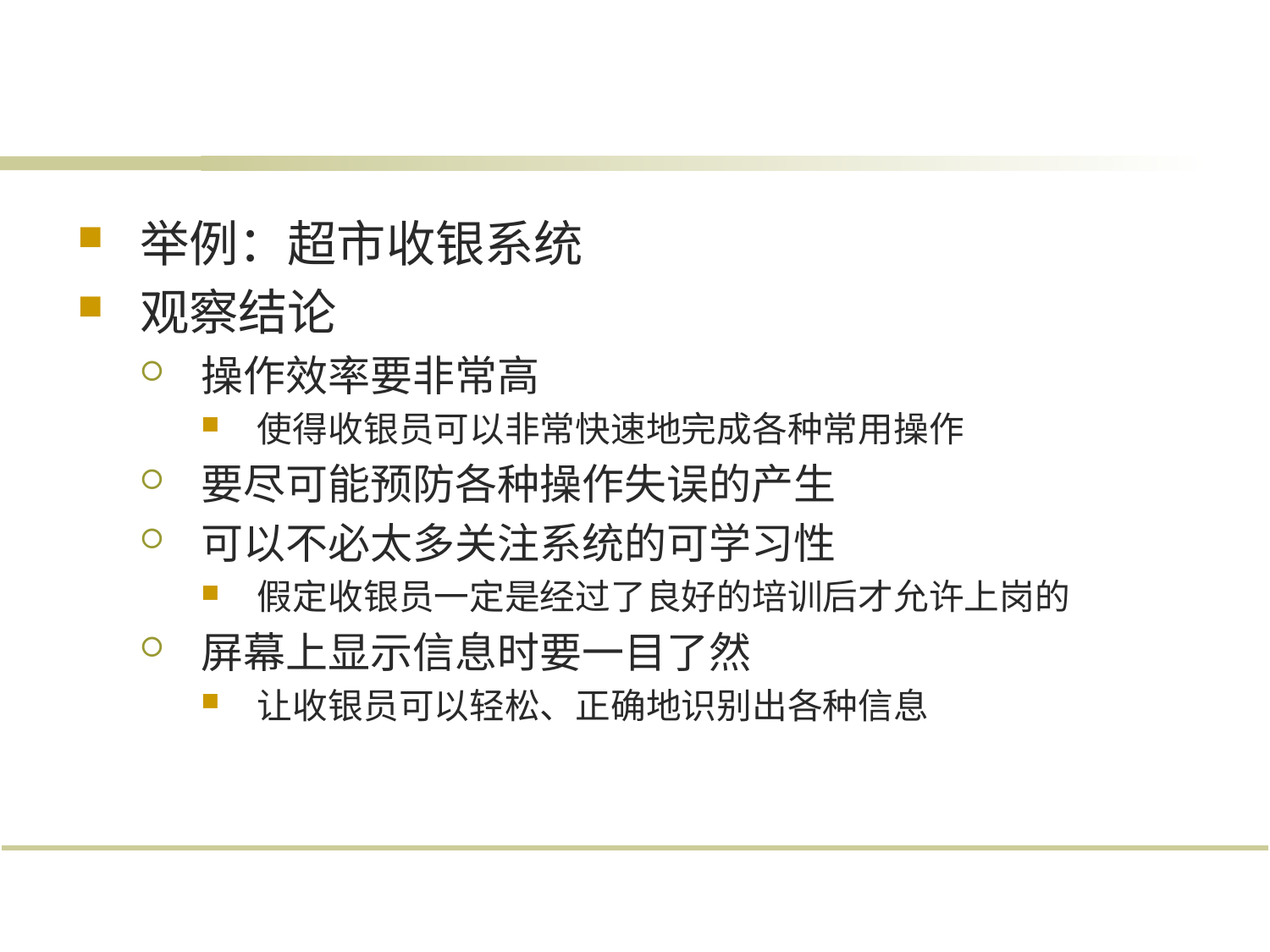

#
举例：超市收银系统
观察结论
操作效率要非常高
使得收银员可以非常快速地完成各种常用操作
要尽可能预防各种操作失误的产生
可以不必太多关注系统的可学习性
假定收银员一定是经过了良好的培训后才允许上岗的
屏幕上显示信息时要一目了然
让收银员可以轻松、正确地识别出各种信息